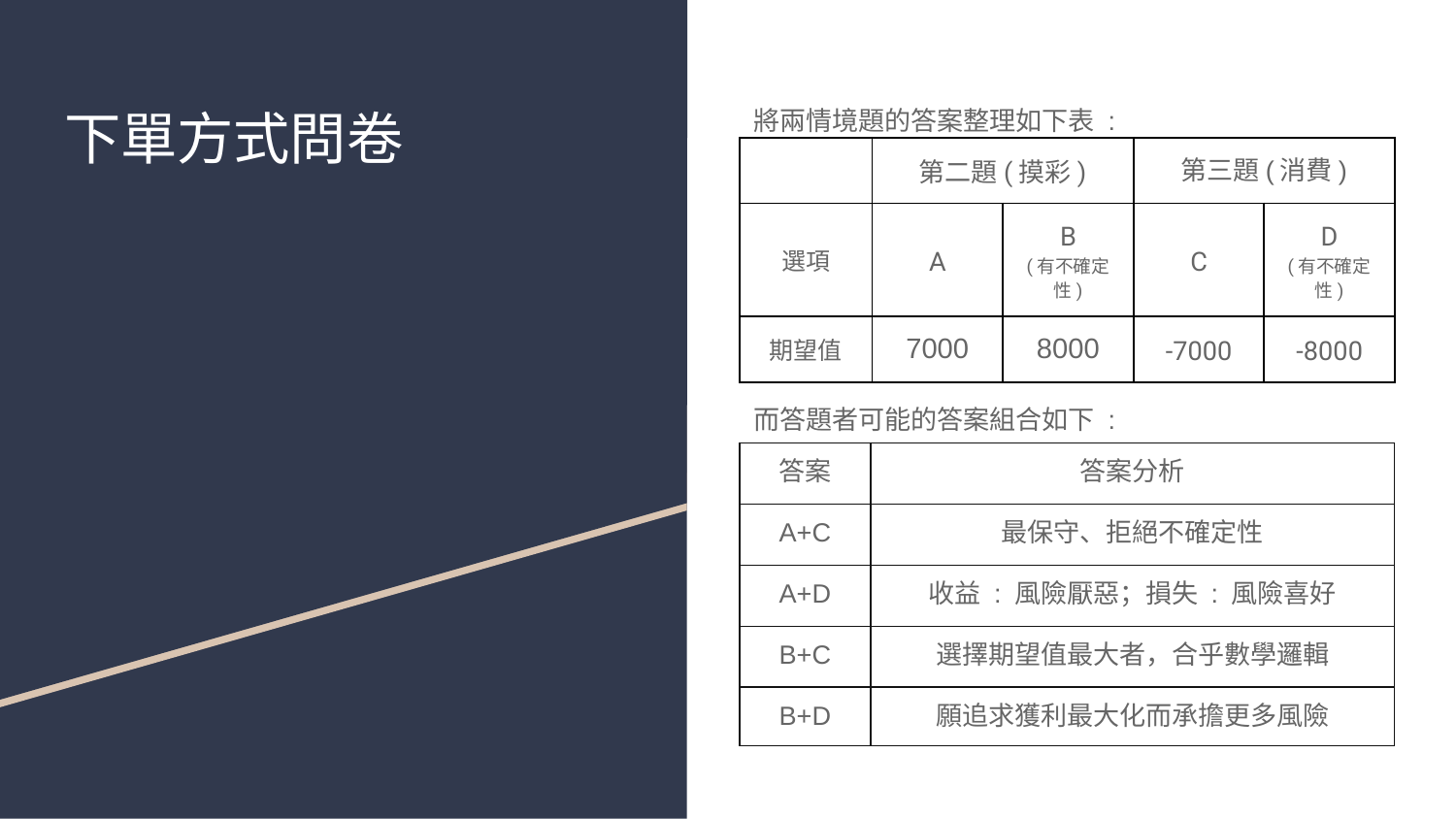

# 下單方式問卷
將兩情境題的答案整理如下表 :

而答題者可能的答案組合如下 :

|  | 第二題(摸彩) |  | 第三題(消費) |  |
| --- | --- | --- | --- | --- |
| 選項 | A | B (有不確定性) | C | D (有不確定性) |
| 期望值 | 7000 | 8000 | -7000 | -8000 |
| 答案 | 答案分析 |  |  |  |
| --- | --- | --- | --- | --- |
| A+C | 最保守、拒絕不確定性 |  |  |  |
| A+D | 收益 : 風險厭惡；損失 : 風險喜好 |  |  |  |
| B+C | 選擇期望值最大者，合乎數學邏輯 |  |  |  |
| B+D | 願追求獲利最大化而承擔更多風險 |  |  |  |